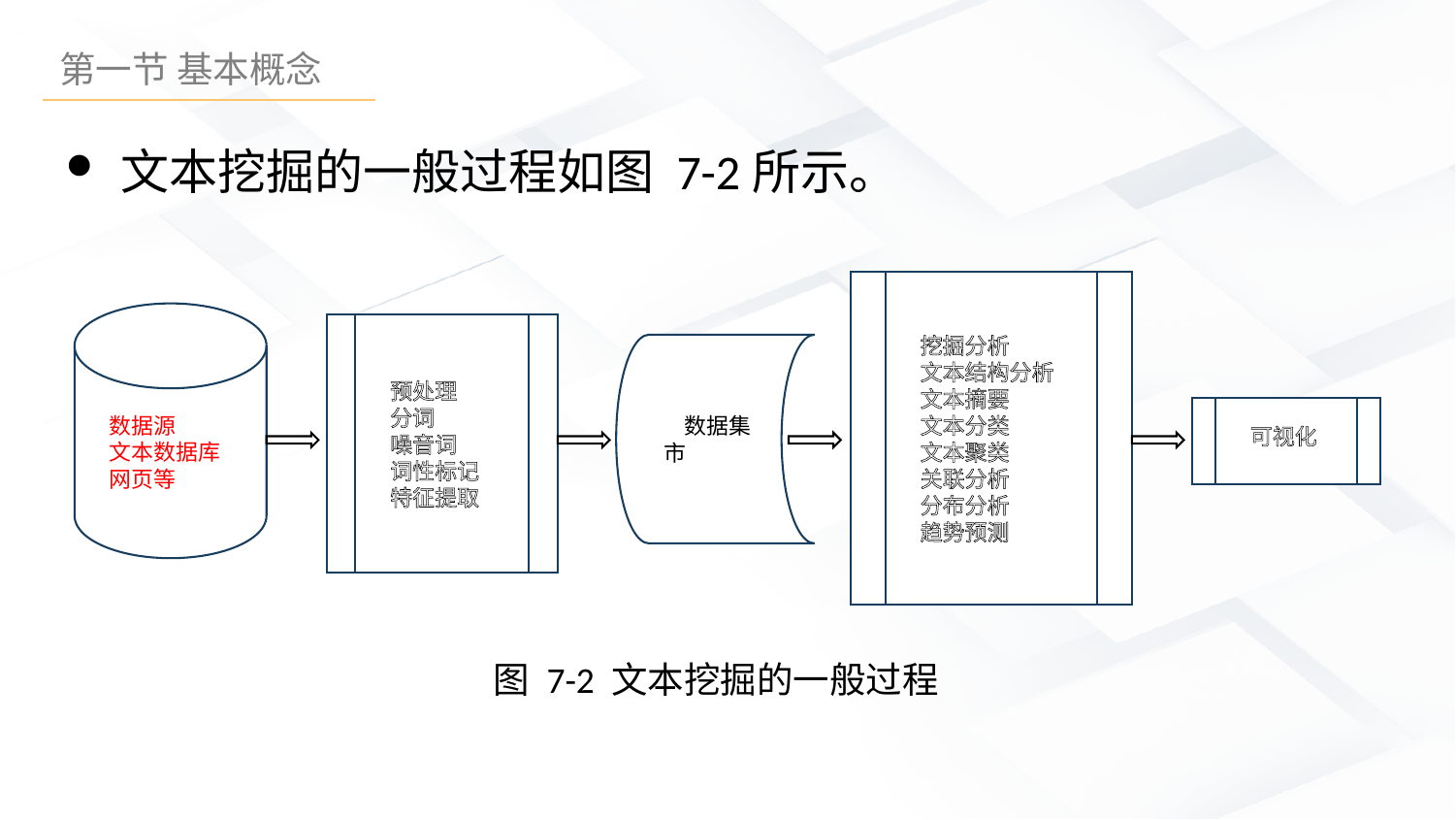

文本挖掘的一般过程如图 7-2所示。
挖掘分析
文本结构分析
文本摘要
文本分类
文本聚类
关联分析
分布分析
趋势预测
数据源
文本数据库
网页等
预处理
分词
噪音词
词性标记
特征提取
数据集市
可视化

图 7-2 文本挖掘的一般过程